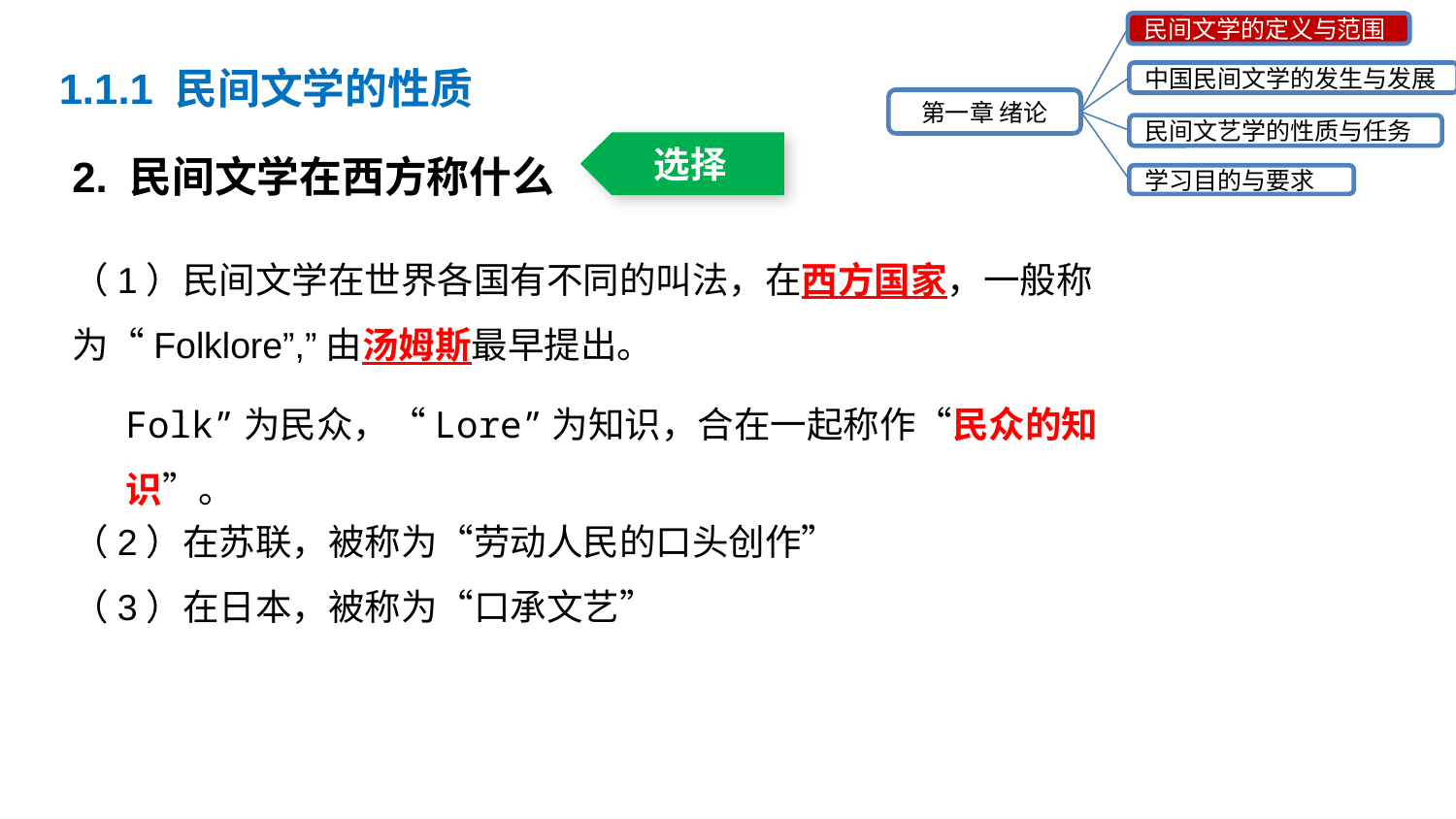

民间文学的定义与范围
中国民间文学的发生与发展
第一章 绪论
民间文艺学的性质与任务
学习目的与要求
1.1.1 民间文学的性质
2. 民间文学在西方称什么
选择
（1）民间文学在世界各国有不同的叫法，在西方国家，一般称为“Folklore”,”由汤姆斯最早提出。

（2）在苏联，被称为“劳动人民的口头创作”
（3）在日本，被称为“口承文艺”
Folk”为民众，“Lore”为知识，合在一起称作“民众的知识”。